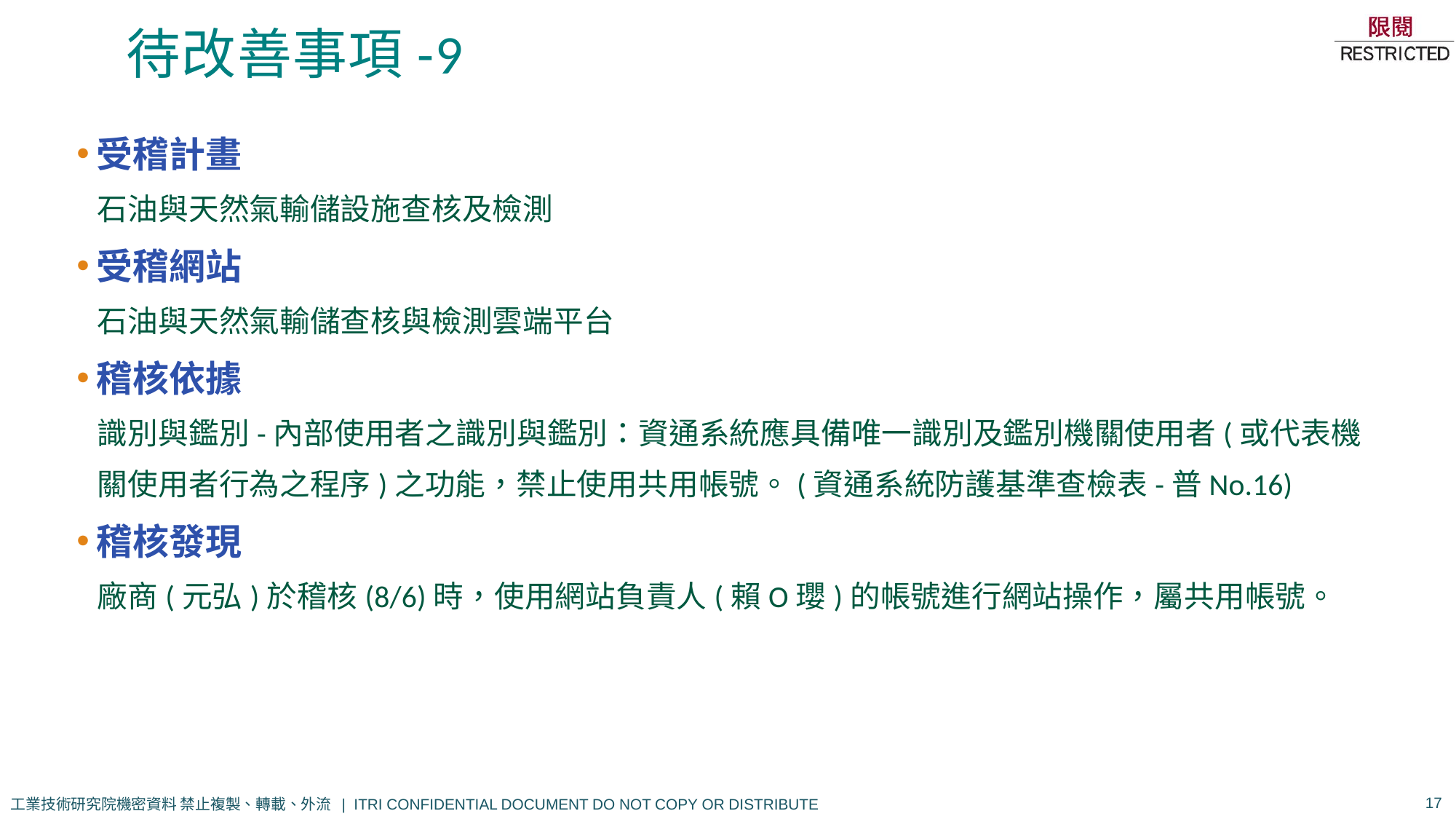

# 待改善事項-9
受稽計畫
石油與天然氣輸儲設施查核及檢測
受稽網站
石油與天然氣輸儲查核與檢測雲端平台
稽核依據
識別與鑑別-內部使用者之識別與鑑別：資通系統應具備唯一識別及鑑別機關使用者(或代表機關使用者行為之程序)之功能，禁止使用共用帳號。(資通系統防護基準查檢表-普No.16)
稽核發現
廠商(元弘)於稽核(8/6)時，使用網站負責人(賴O瓔)的帳號進行網站操作，屬共用帳號。
17